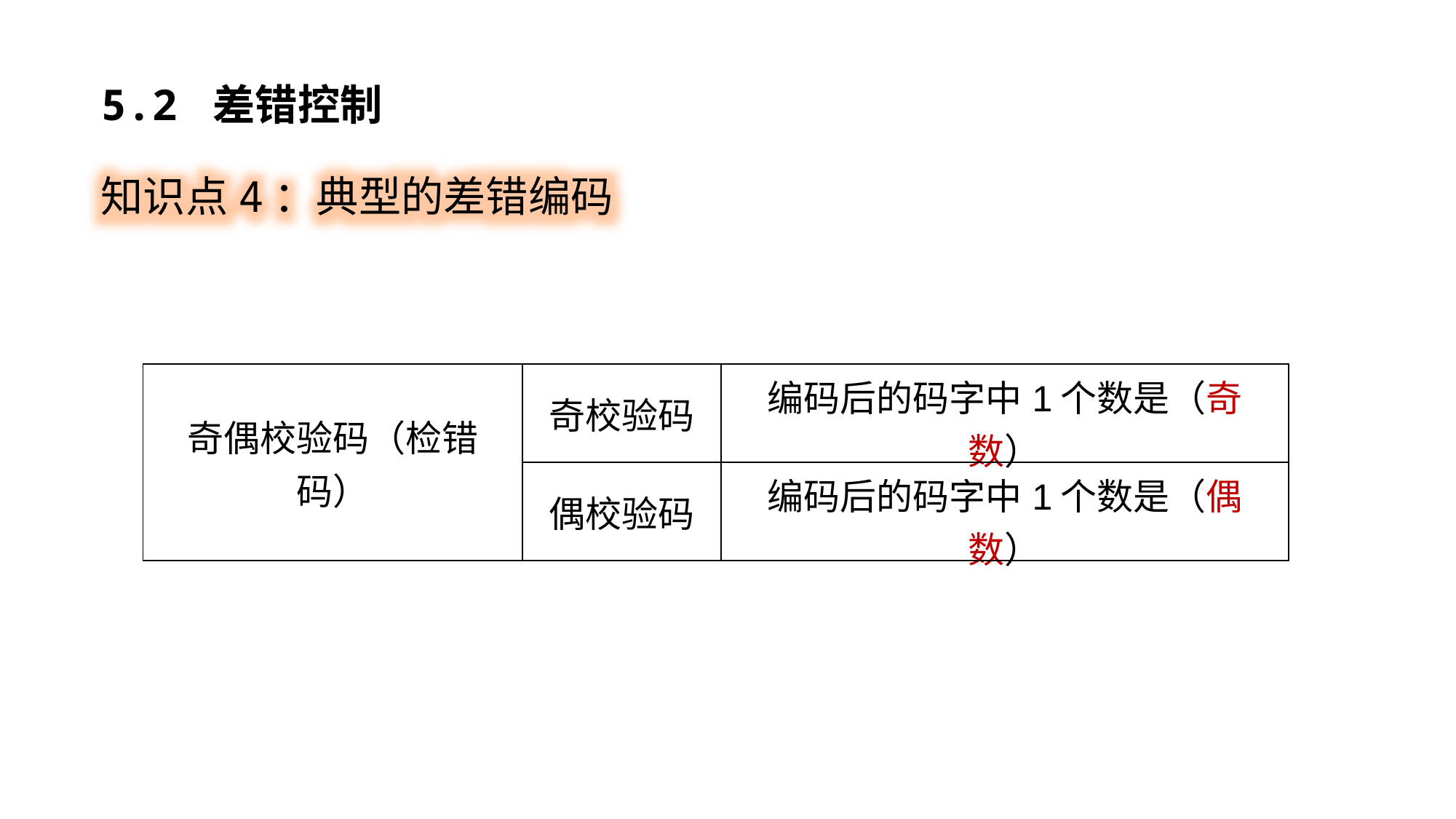

5.2 差错控制
知识点4：典型的差错编码
| 奇偶校验码（检错码） | 奇校验码 | 编码后的码字中1个数是（奇数） |
| --- | --- | --- |
|  | 偶校验码 | 编码后的码字中1个数是（偶数） |